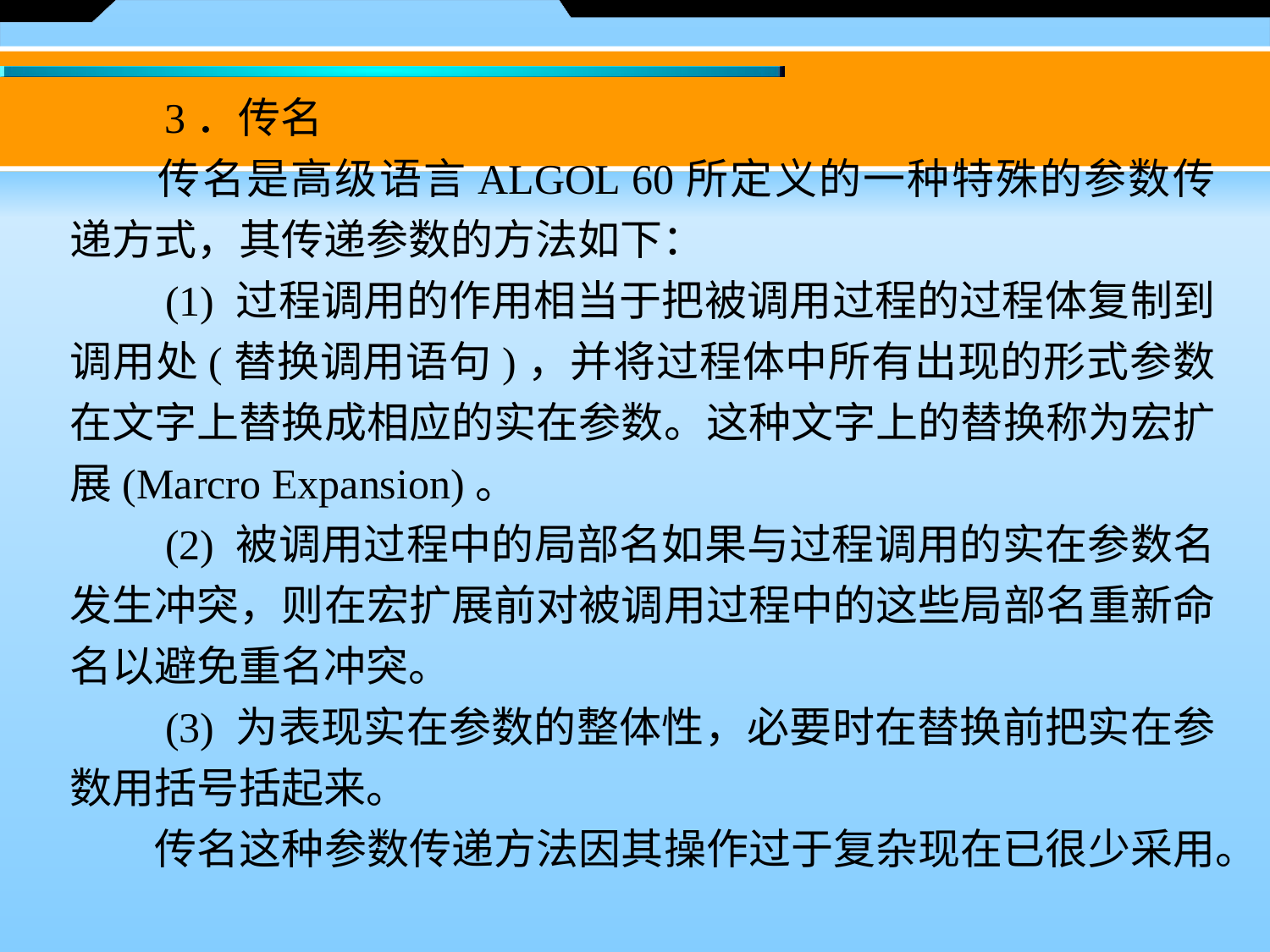

3．传名
　　传名是高级语言ALGOL 60所定义的一种特殊的参数传递方式，其传递参数的方法如下：
　　(1) 过程调用的作用相当于把被调用过程的过程体复制到调用处(替换调用语句)，并将过程体中所有出现的形式参数在文字上替换成相应的实在参数。这种文字上的替换称为宏扩展(Marcro Expansion)。
　　(2) 被调用过程中的局部名如果与过程调用的实在参数名发生冲突，则在宏扩展前对被调用过程中的这些局部名重新命名以避免重名冲突。
　　(3) 为表现实在参数的整体性，必要时在替换前把实在参数用括号括起来。
　　传名这种参数传递方法因其操作过于复杂现在已很少采用。